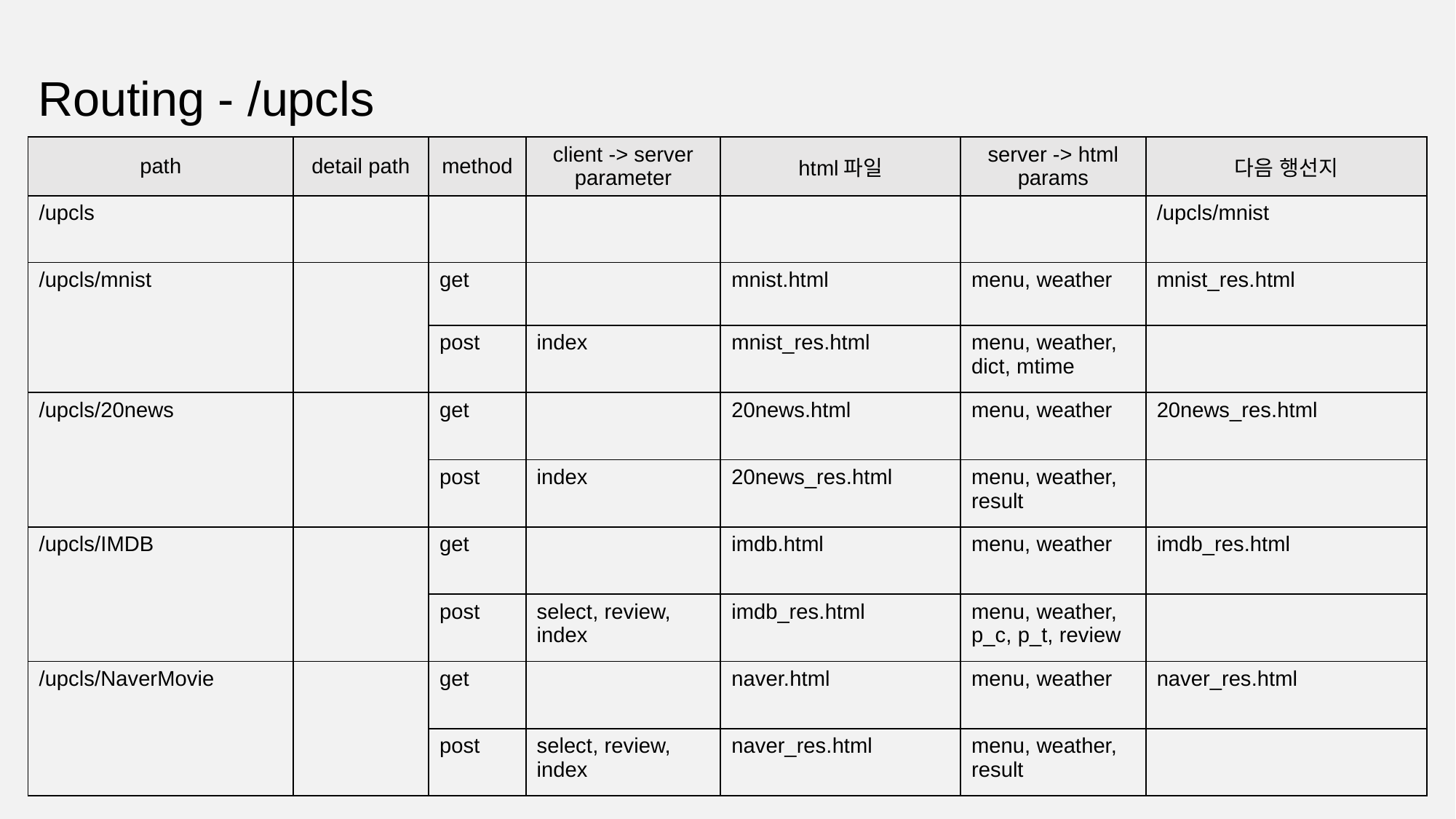

# Routing - /upcls
| path | detail path | method | client -> server parameter | html파일 | server -> html params | 다음 행선지 |
| --- | --- | --- | --- | --- | --- | --- |
| /upcls |  |  |  |  |  | /upcls/mnist |
| /upcls/mnist |  | get |  | mnist.html | menu, weather | mnist\_res.html |
| /covid/update\_age\_g | <date> | post | index | mnist\_res.html | menu, weather, dict, mtime |  |
| /upcls/20news |  | get |  | 20news.html | menu, weather | 20news\_res.html |
|  |  | post | index | 20news\_res.html | menu, weather, result |  |
| /upcls/IMDB |  | get |  | imdb.html | menu, weather | imdb\_res.html |
|  |  | post | select, review, index | imdb\_res.html | menu, weather, p\_c, p\_t, review |  |
| /upcls/NaverMovie |  | get |  | naver.html | menu, weather | naver\_res.html |
|  |  | post | select, review, index | naver\_res.html | menu, weather, result |  |